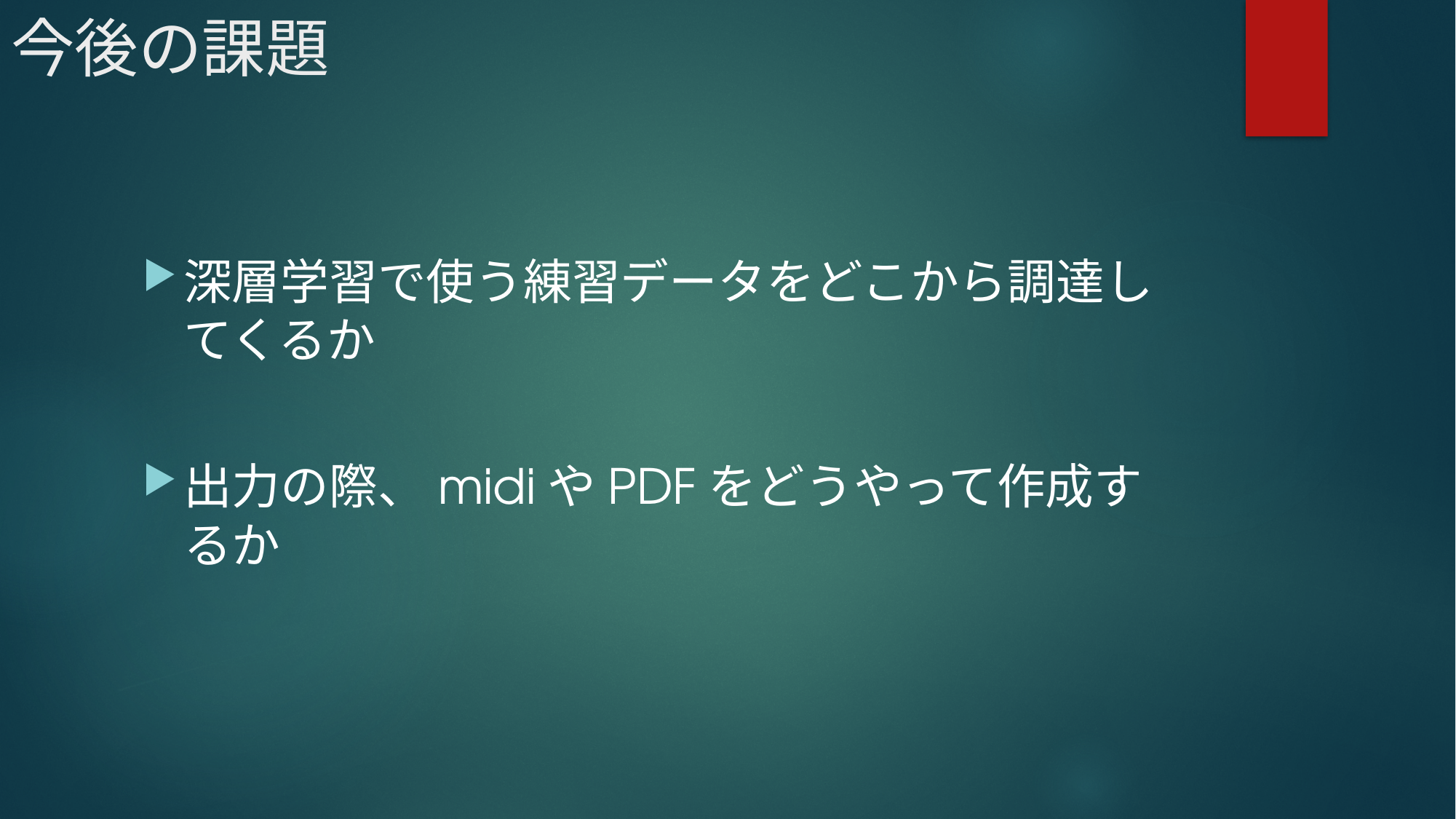

# 今後の課題
深層学習で使う練習データをどこから調達してくるか

出力の際、midiやPDFをどうやって作成するか